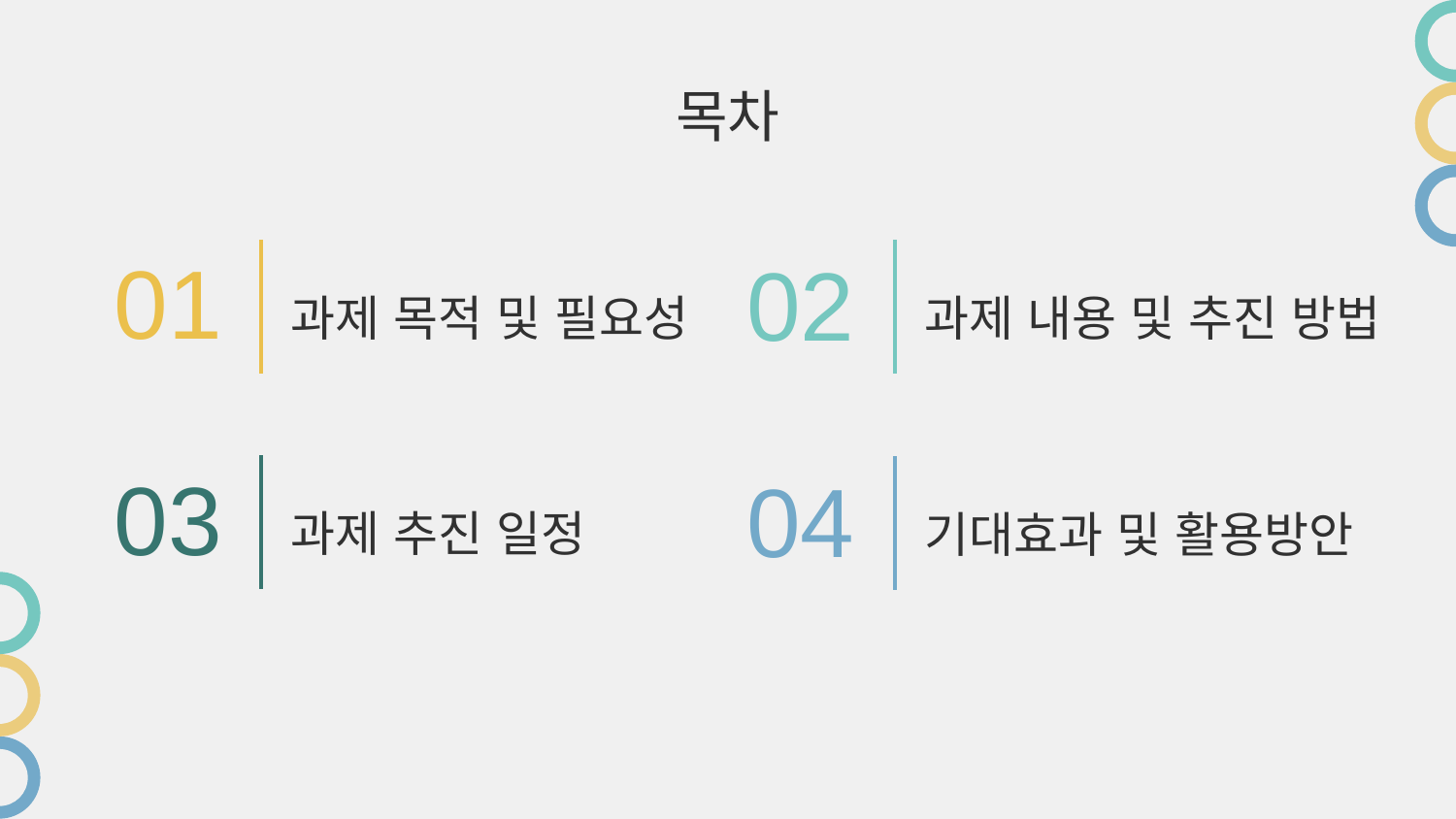

# 목차
01

02
과제 목적 및 필요성
과제 내용 및 추진 방법

03

04
과제 추진 일정
기대효과 및 활용방안